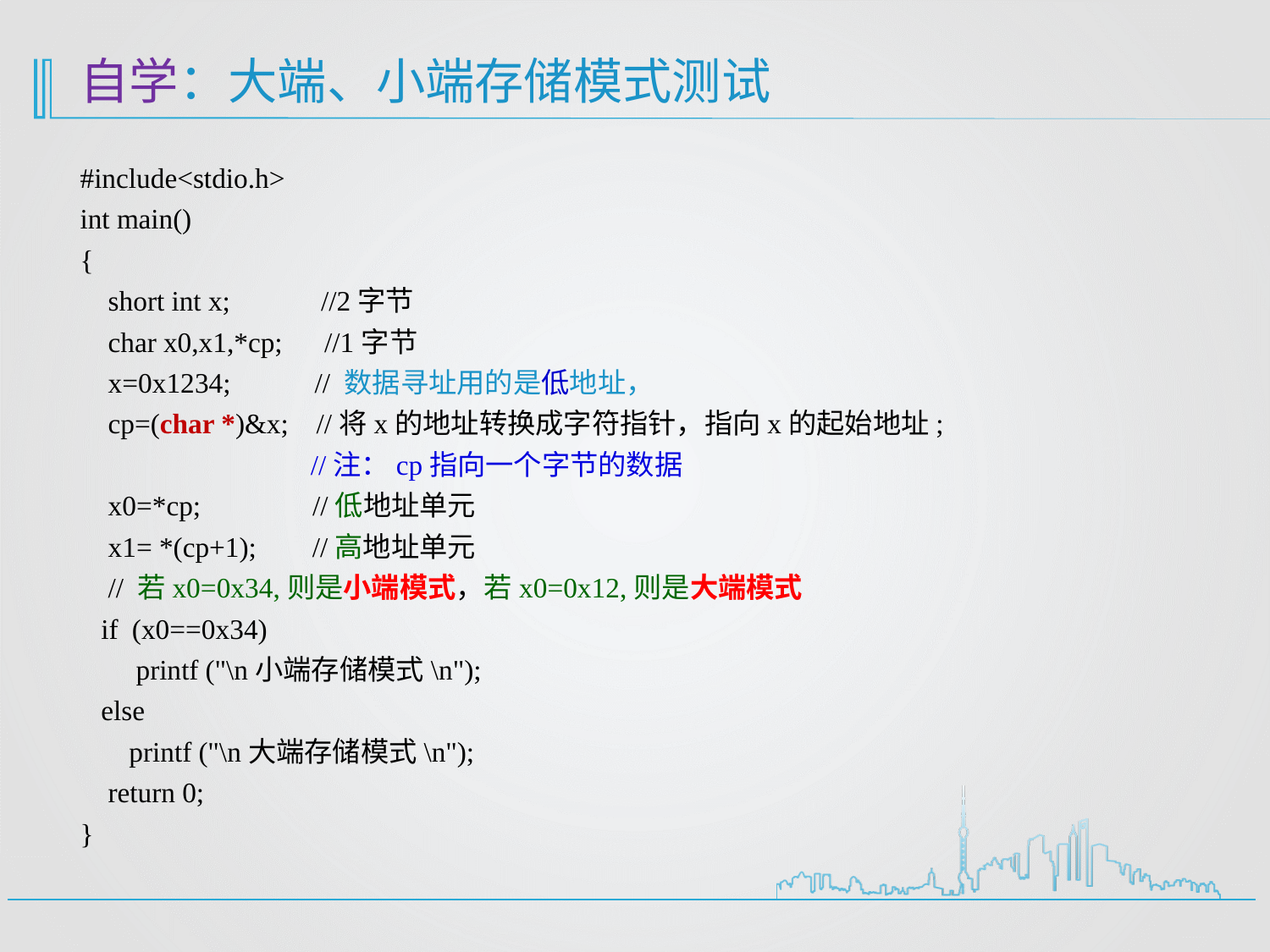

# 自学：大端、小端存储模式测试
#include<stdio.h>
int main()
{
    short int x;             //2字节
    char x0,x1,*cp;      //1字节
    x=0x1234;            // 数据寻址用的是低地址，
    cp=(char *)&x;    //将x的地址转换成字符指针，指向x的起始地址;
                                 //注：cp指向一个字节的数据
    x0=*cp;                //低地址单元
    x1= *(cp+1);        //高地址单元
    // 若x0=0x34,则是小端模式，若x0=0x12,则是大端模式
   if  (x0==0x34)
        printf ("\n小端存储模式\n");
   else
       printf ("\n大端存储模式\n");
    return 0;
}